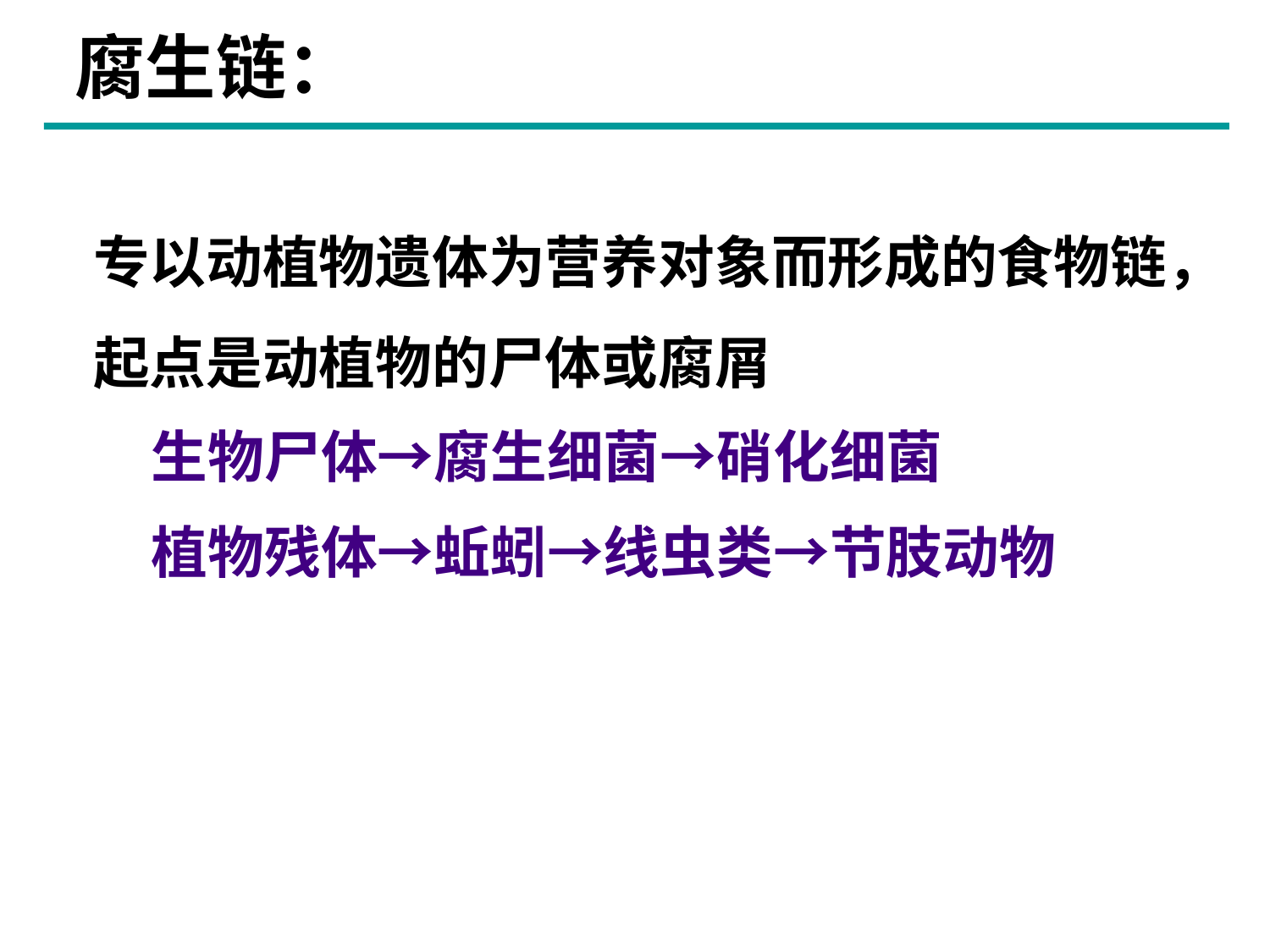

腐生链：
专以动植物遗体为营养对象而形成的食物链，起点是动植物的尸体或腐屑
   生物尸体→腐生细菌→硝化细菌
   植物残体→蚯蚓→线虫类→节肢动物